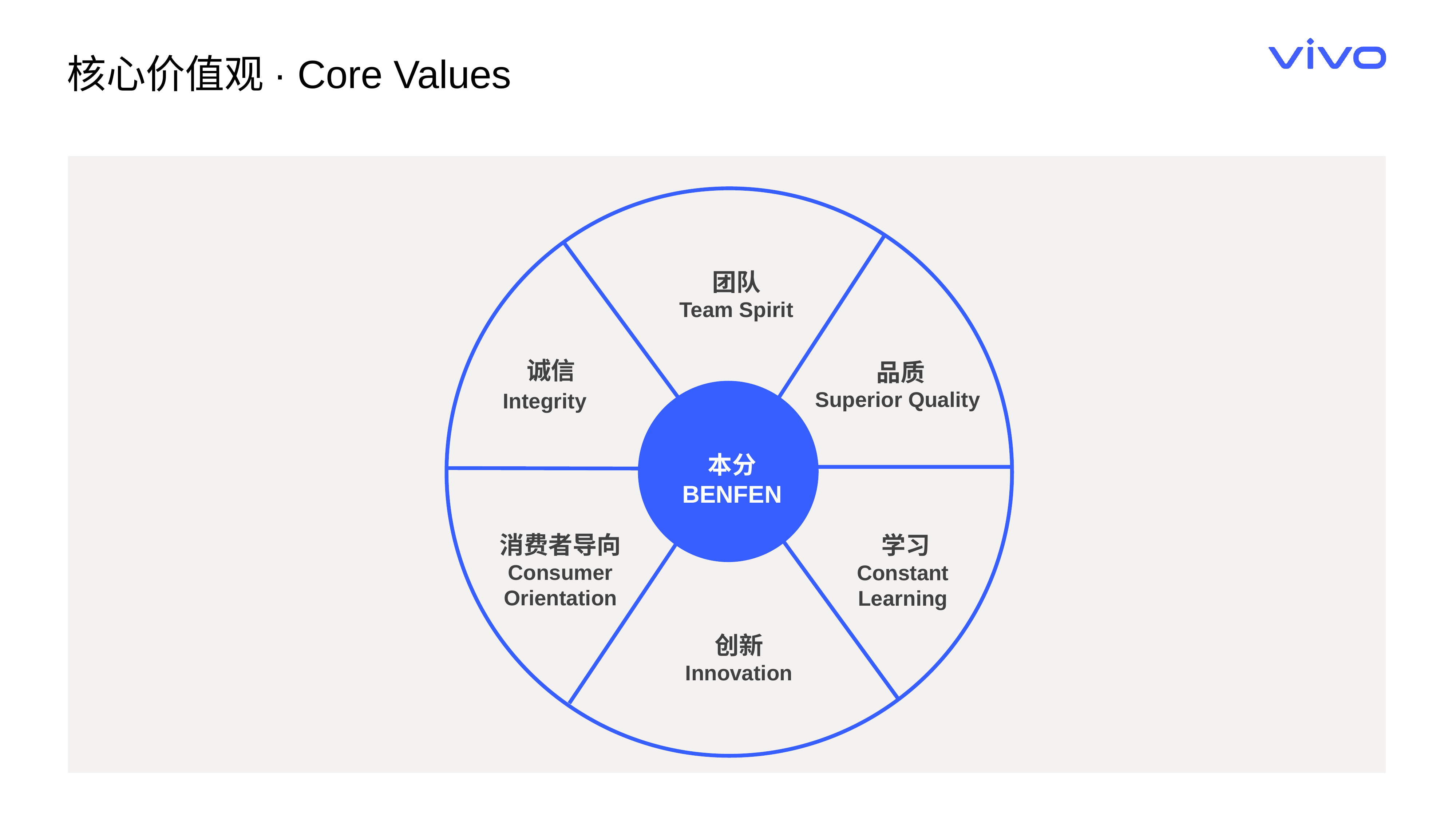

核心价值观· Core Values

团队
Team Spirit
诚信
Integrity
品质
Superior Quality

本分
BENFEN

消费者导向
Consumer
 Orientation
学习
Constant
Learning

创新
Innovation